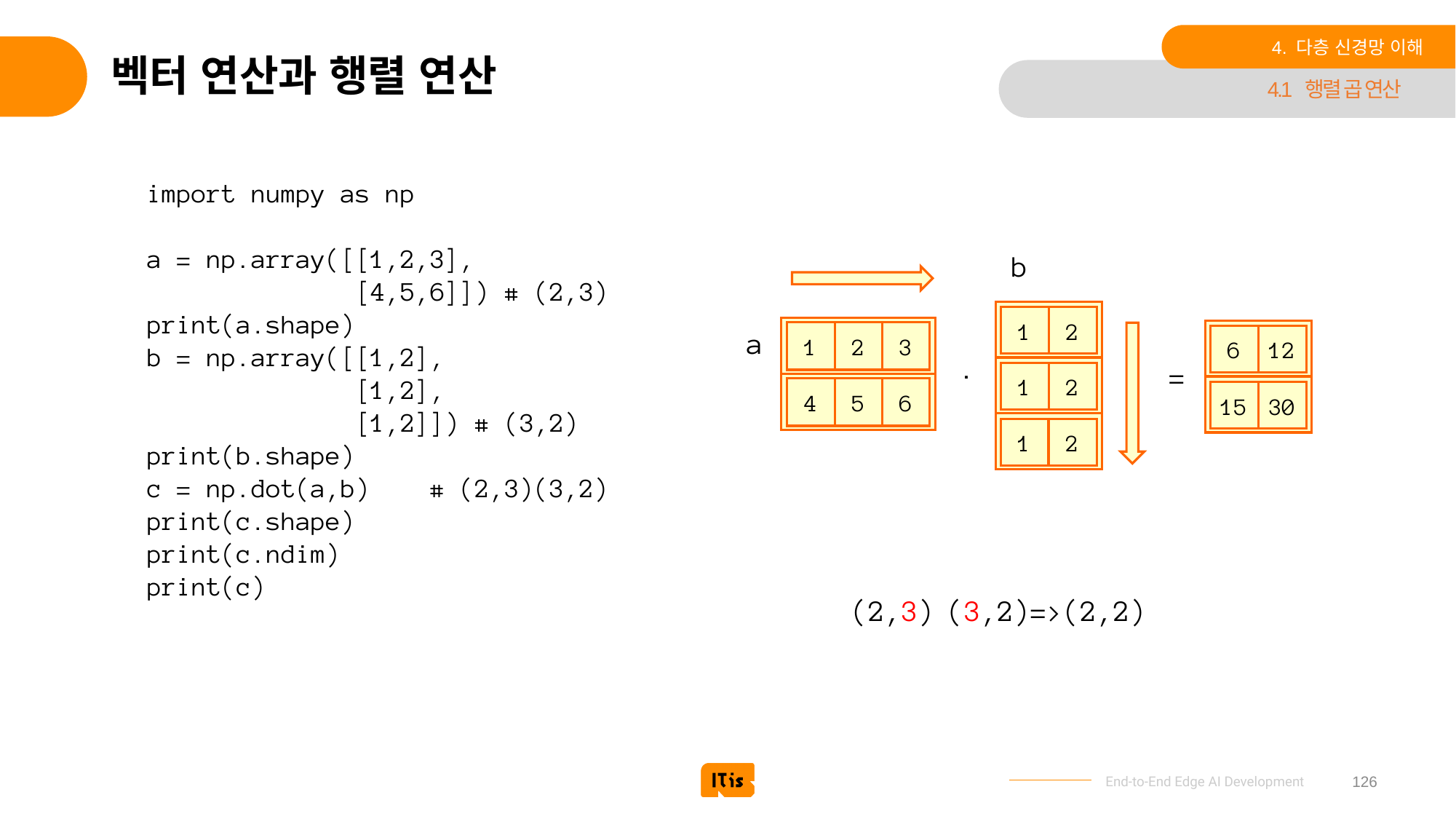

4. 다층 신경망 이해
# 벡터 연산과 행렬 연산
4.1  행렬 곱 연산

import numpy as np

a = np.array([[1,2,3],
              [4,5,6]]) # (2,3)
print(a.shape)
b = np.array([[1,2],
              [1,2],
              [1,2]]) # (3,2)
print(b.shape)
c = np.dot(a,b)    # (2,3)(3,2)
print(c.shape)
print(c.ndim)
print(c)
b

1
2

a

3
2
1
6
12
.
=

1
2

6
5
4

15
30

1
2
(3,2)=>(2,2)
(2,3)
126